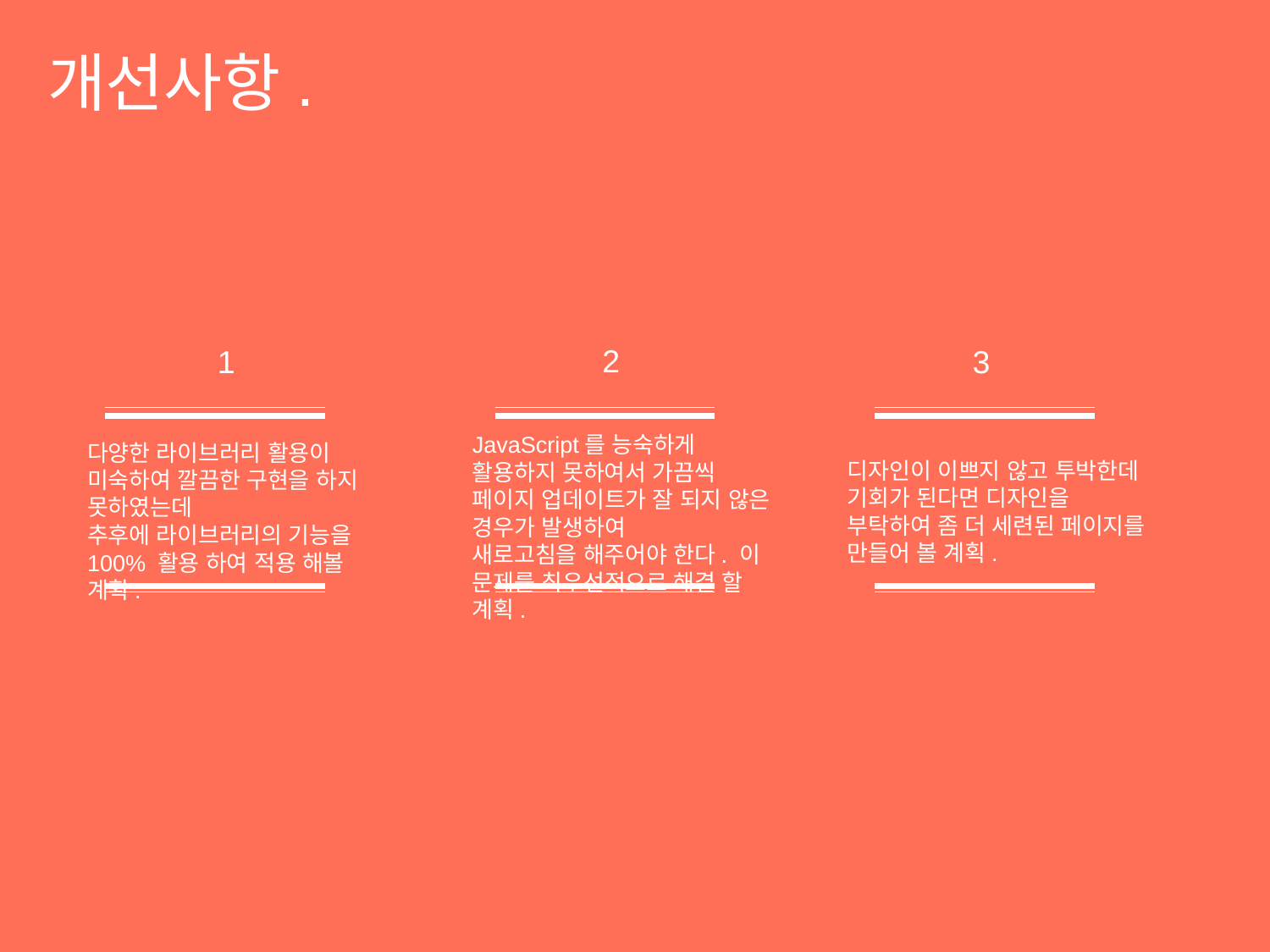

개선사항.
2
1
3
JavaScript를 능숙하게 활용하지 못하여서 가끔씩 페이지 업데이트가 잘 되지 않은 경우가 발생하여
새로고침을 해주어야 한다. 이 문제를 최우선적으로 해결 할 계획.
다양한 라이브러리 활용이 미숙하여 깔끔한 구현을 하지 못하였는데
추후에 라이브러리의 기능을 100% 활용 하여 적용 해볼 계획.
디자인이 이쁘지 않고 투박한데 기회가 된다면 디자인을 부탁하여 좀 더 세련된 페이지를 만들어 볼 계획.